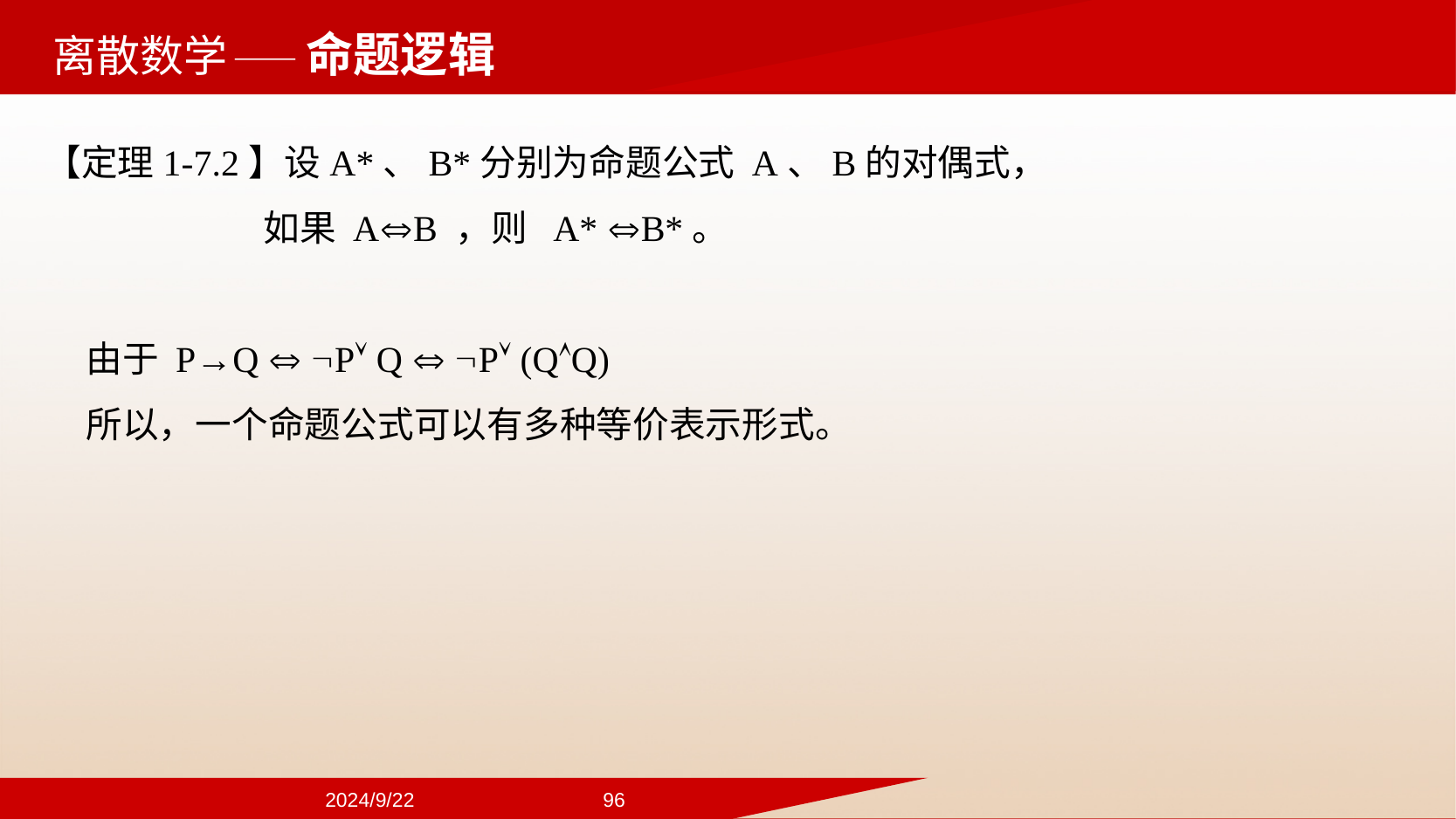

——命题逻辑
【定理1-7.2】设A*、B*分别为命题公式 A、B的对偶式，
如果 A⇔B ，则  A* ⇔B*。

    由于 P→Q ⇔ ¬P∨ Q ⇔ ¬P∨ (Q∧Q)
    所以，一个命题公式可以有多种等价表示形式。
2024/9/22
96